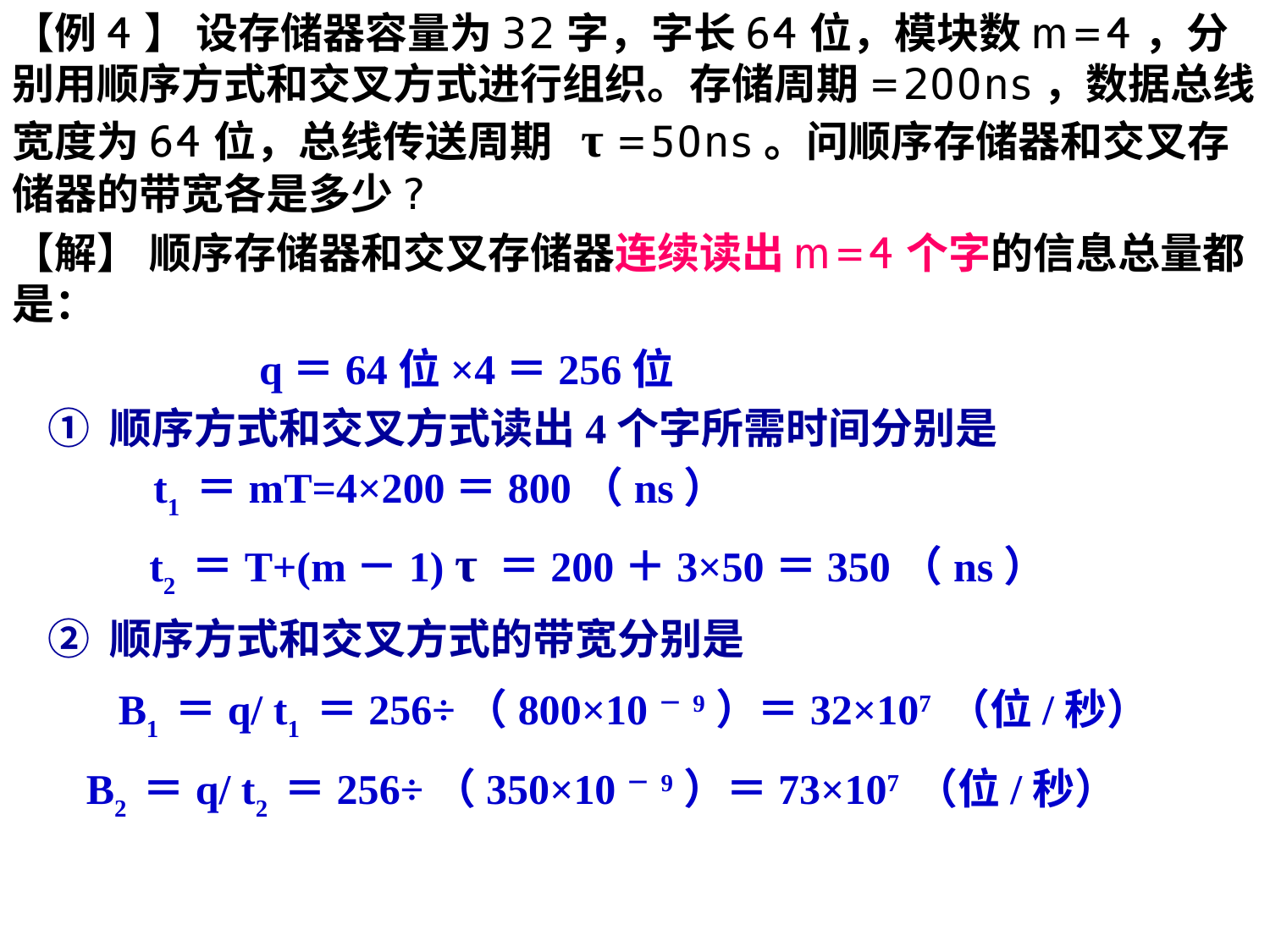

【例4】 设存储器容量为32字，字长64位，模块数m=4，分别用顺序方式和交叉方式进行组织。存储周期=200ns，数据总线宽度为64位，总线传送周期  τ =50ns。问顺序存储器和交叉存储器的带宽各是多少?
【解】 顺序存储器和交叉存储器连续读出m=4个字的信息总量都是：
                    q＝64位×4＝256位
① 顺序方式和交叉方式读出4个字所需时间分别是
          t1 ＝mT=4×200＝800（ns）
   t2 ＝T+(m－1) τ ＝200＋3×50＝350（ns）
② 顺序方式和交叉方式的带宽分别是
  B1 ＝q/ t1 ＝256÷（800×10－9）＝32×107 （位/秒）
B2 ＝q/ t2 ＝256÷（350×10－9）＝73×107 （位/秒）